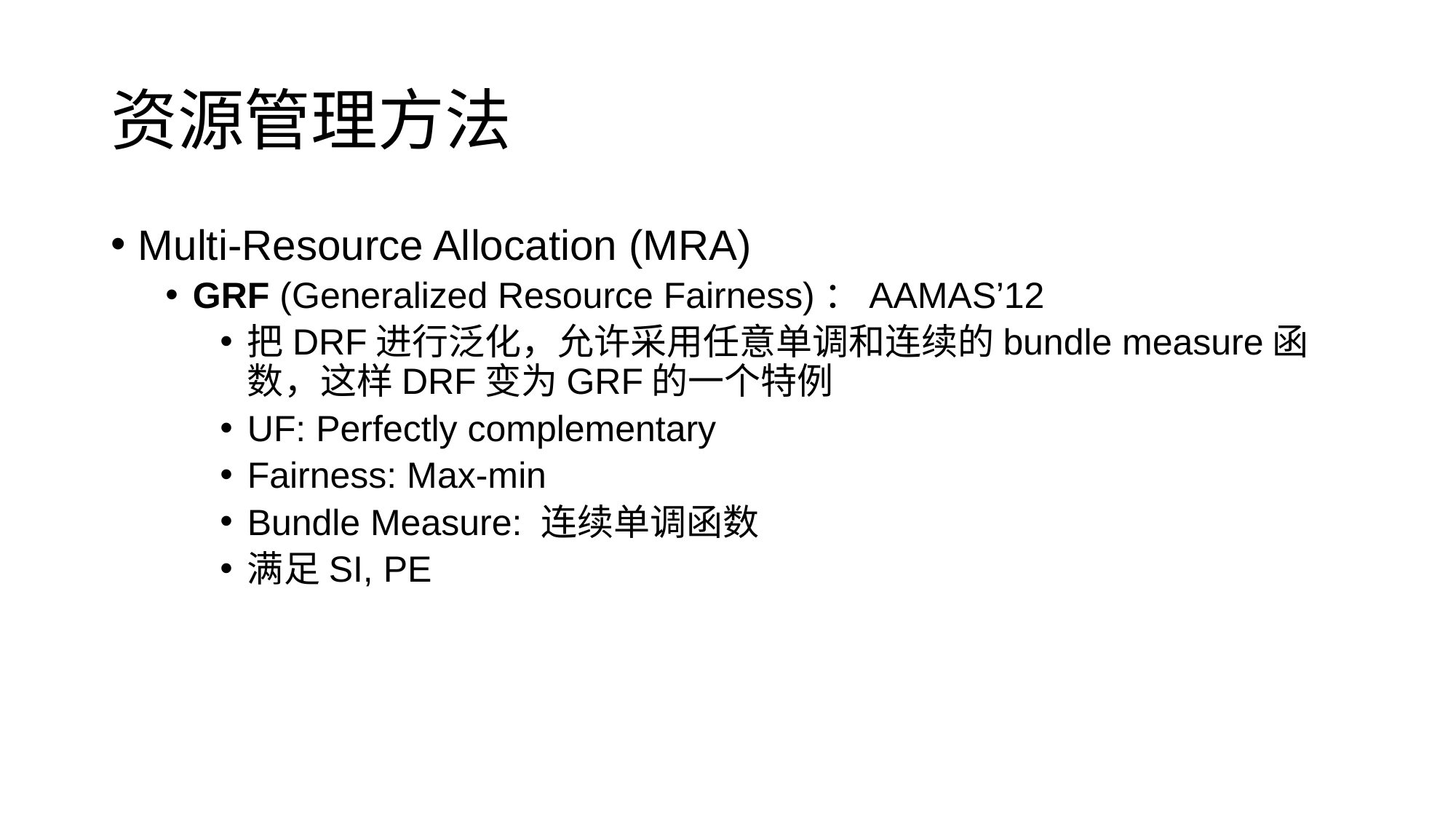

# 资源管理方法
Multi-Resource Allocation (MRA)
GRF (Generalized Resource Fairness)：AAMAS’12
把DRF进行泛化，允许采用任意单调和连续的bundle measure函数，这样DRF变为GRF的一个特例
UF: Perfectly complementary
Fairness: Max-min
Bundle Measure: 连续单调函数
满足SI, PE